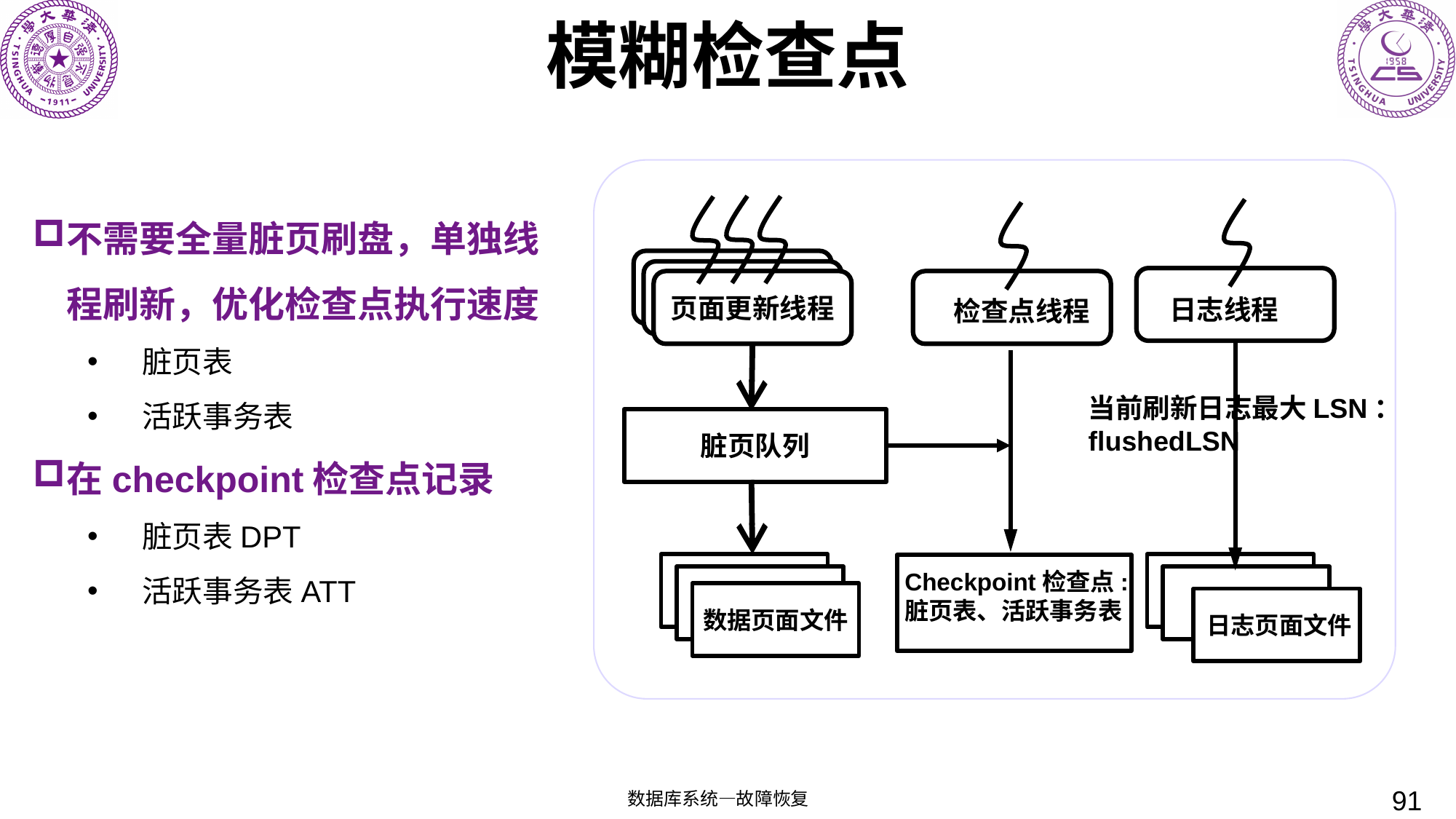

# 模糊检查点

不需要全量脏页刷盘，单独线程刷新，优化检查点执行速度
脏页表
活跃事务表
在checkpoint检查点记录
脏页表DPT
活跃事务表ATT

页面更新线程

日志线程
检查点线程
当前刷新日志最大LSN：flushedLSN
脏页队列

Checkpoint检查点:脏页表、活跃事务表

数据页面文件

日志页面文件
91
数据库系统—故障恢复